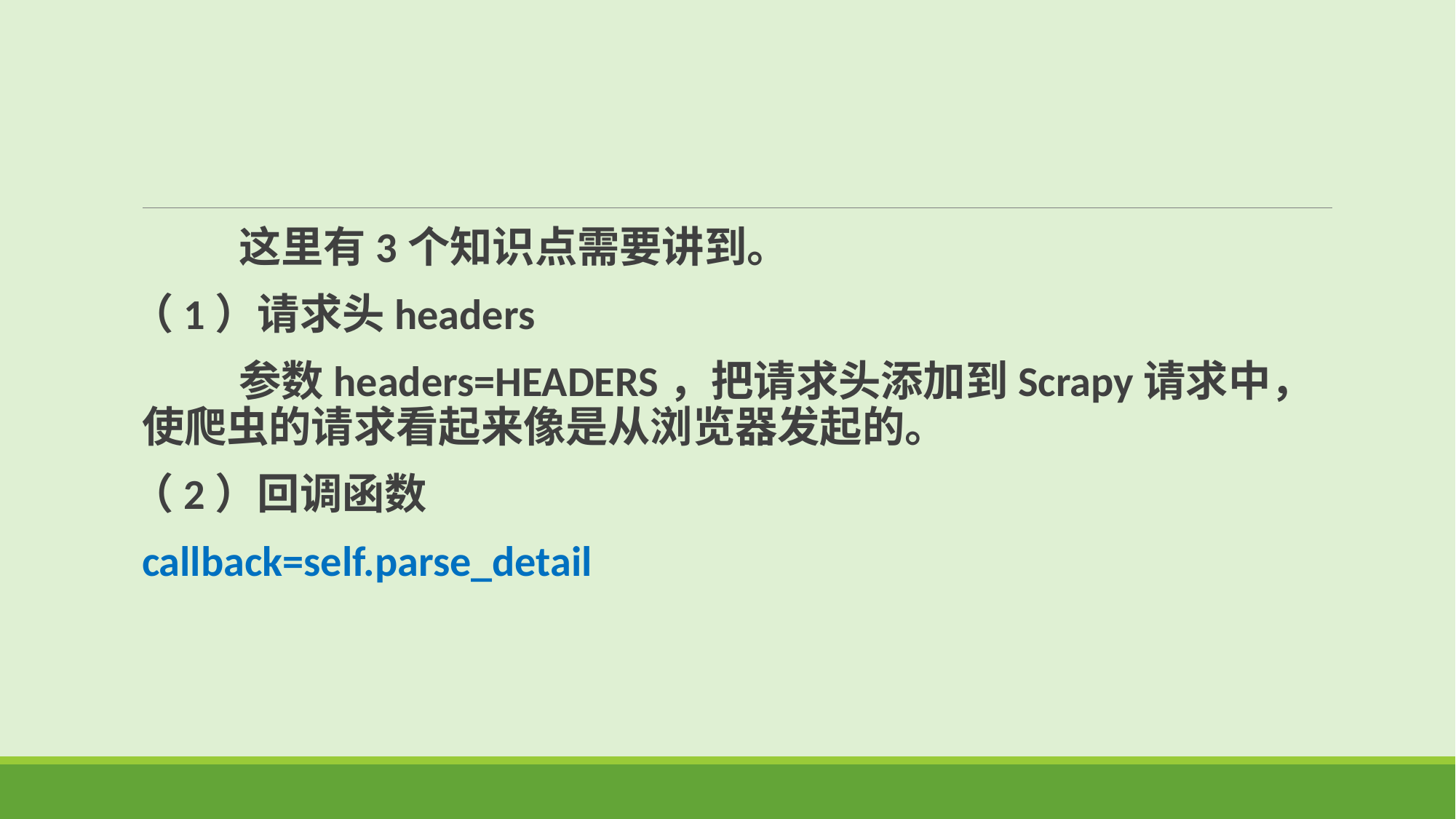

这里有3个知识点需要讲到。
（1）请求头headers
         参数headers=HEADERS，把请求头添加到Scrapy请求中，使爬虫的请求看起来像是从浏览器发起的。
（2）回调函数
callback=self.parse_detail